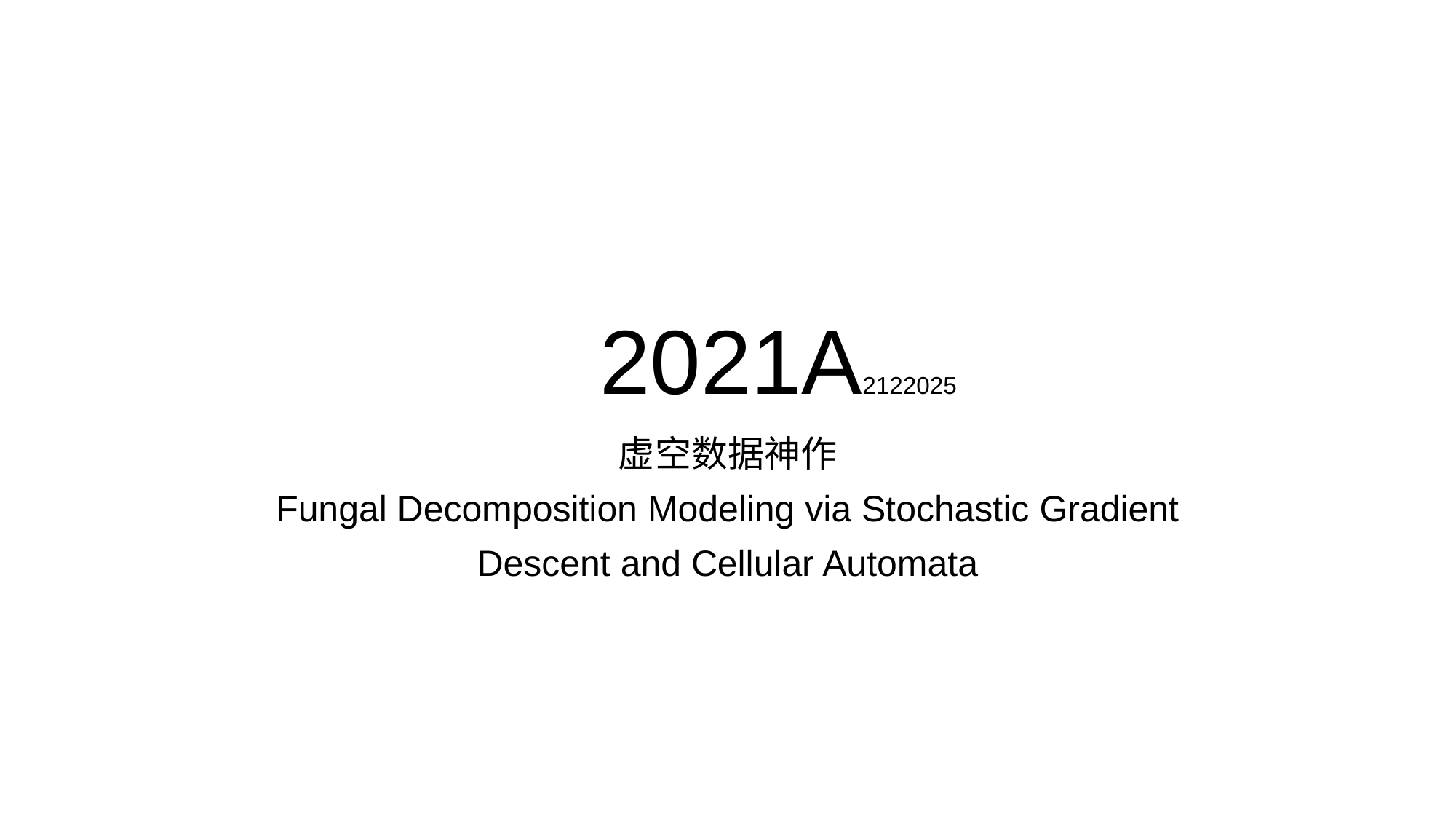

# 2021A2122025
虚空数据神作
Fungal Decomposition Modeling via Stochastic Gradient
Descent and Cellular Automata